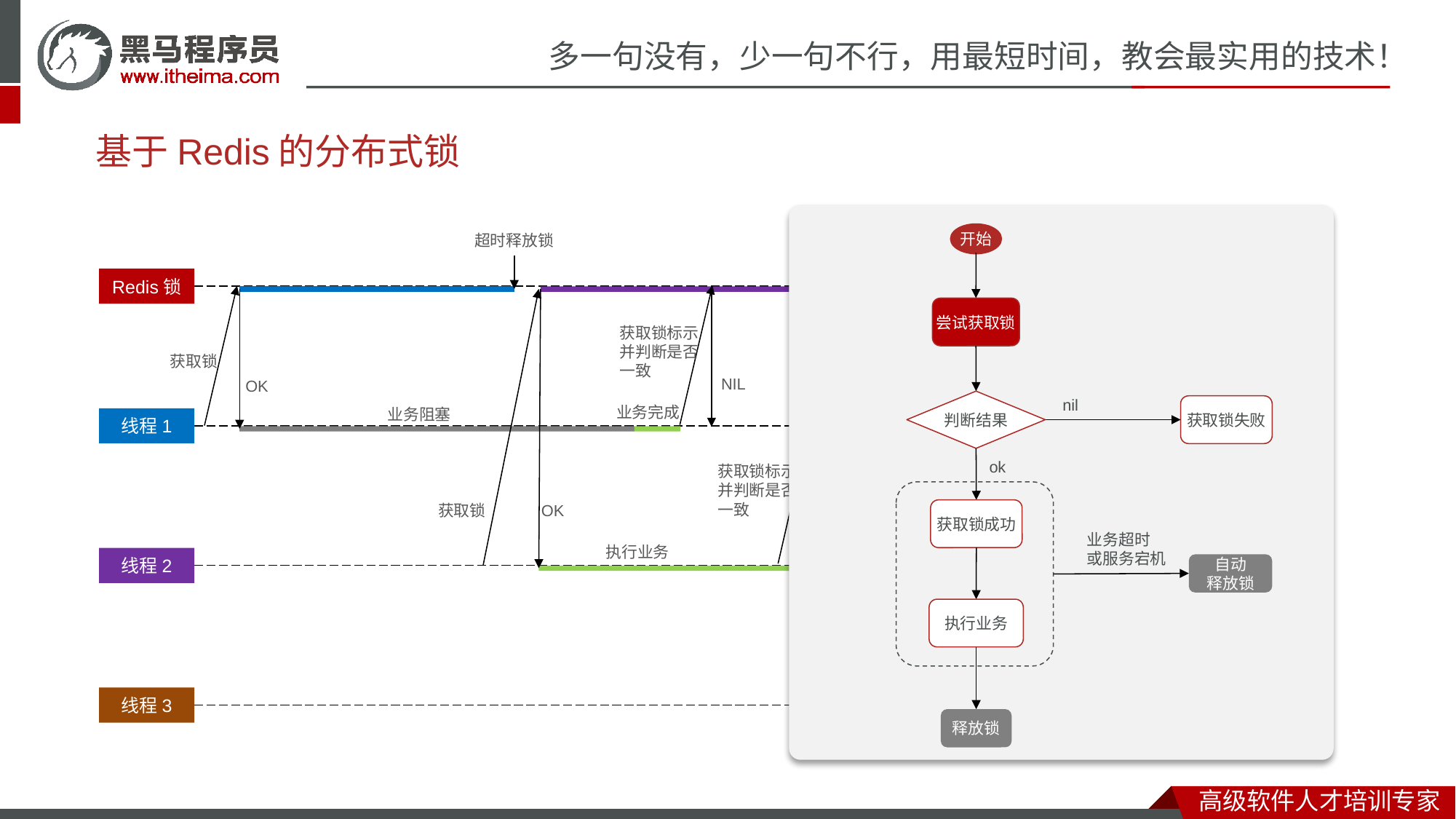

基于Redis的分布式锁

开始
超时释放锁
Redis锁

尝试获取锁
获取锁标示
并判断是否
一致
获取锁
NIL
OK
nil
判断结果
获取锁失败
业务完成
业务阻塞
线程1

OK
ok
获取锁标示
并判断是否
一致

获取锁
OK
获取锁成功
释放锁
业务超时
或服务宕机
执行业务
线程2
自动
释放锁

执行业务
获取锁
OK
执行业务
线程3

释放锁